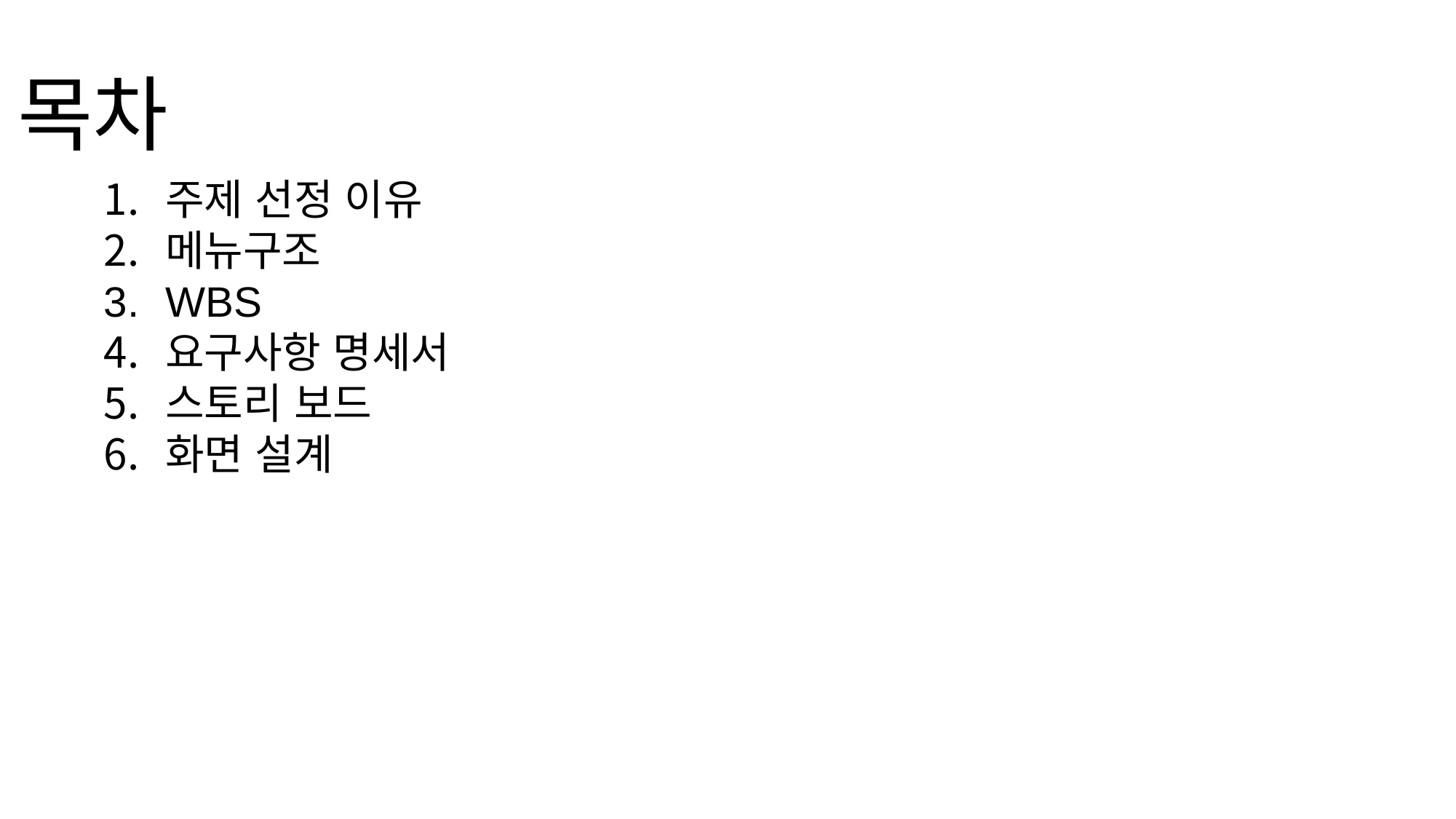

목차
주제 선정 이유
메뉴구조
WBS
요구사항 명세서
스토리 보드
화면 설계